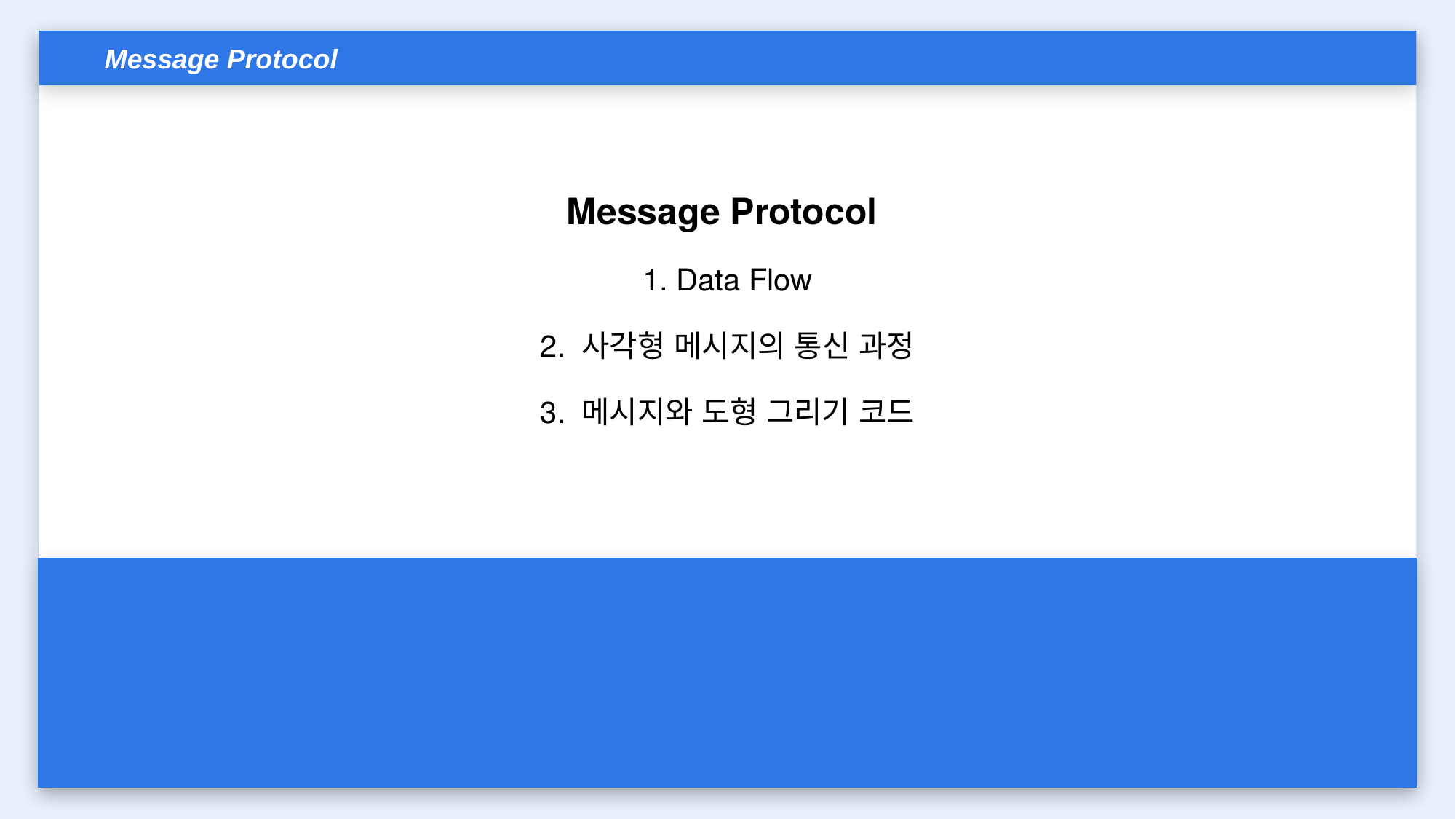

Message Protocol

Message Protocol
1. Data Flow
2. 사각형 메시지의 통신 과정
3. 메시지와 도형 그리기 코드